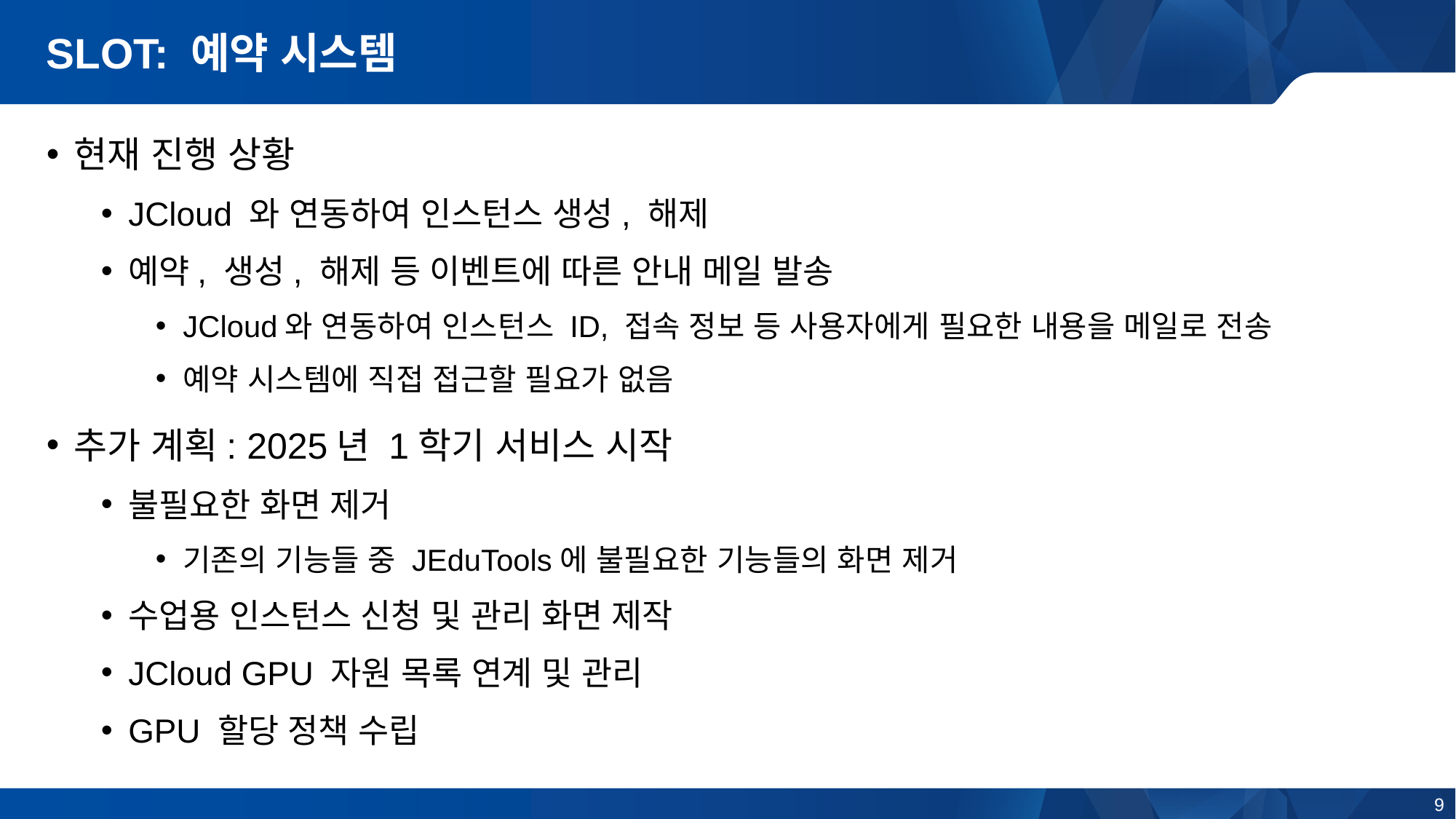

# SLOT: 예약 시스템
현재 진행 상황
JCloud 와 연동하여 인스턴스 생성, 해제
예약, 생성, 해제 등 이벤트에 따른 안내 메일 발송
JCloud와 연동하여 인스턴스 ID, 접속 정보 등 사용자에게 필요한 내용을 메일로 전송
예약 시스템에 직접 접근할 필요가 없음
추가 계획: 2025년 1학기 서비스 시작
불필요한 화면 제거
기존의 기능들 중 JEduTools에 불필요한 기능들의 화면 제거
수업용 인스턴스 신청 및 관리 화면 제작
JCloud GPU 자원 목록 연계 및 관리
GPU 할당 정책 수립
9